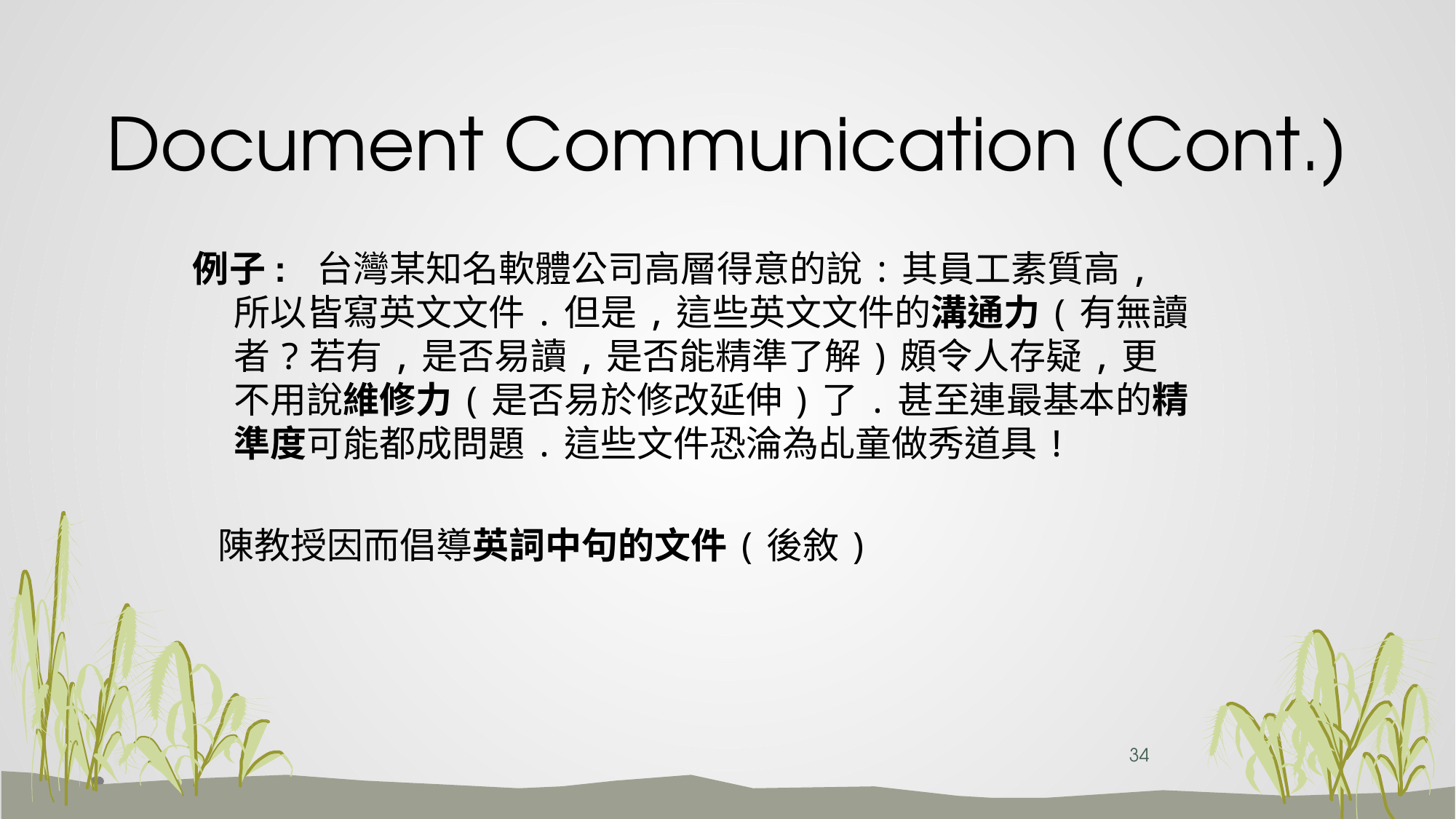

# Document Communication (Cont.)
例子: 台灣某知名軟體公司高層得意的說:其員工素質高,所以皆寫英文文件.但是,這些英文文件的溝通力(有無讀者?若有,是否易讀,是否能精準了解)頗令人存疑,更不用說維修力(是否易於修改延伸)了.甚至連最基本的精準度可能都成問題.這些文件恐淪為乩童做秀道具!

  陳教授因而倡導英詞中句的文件(後敘)
34